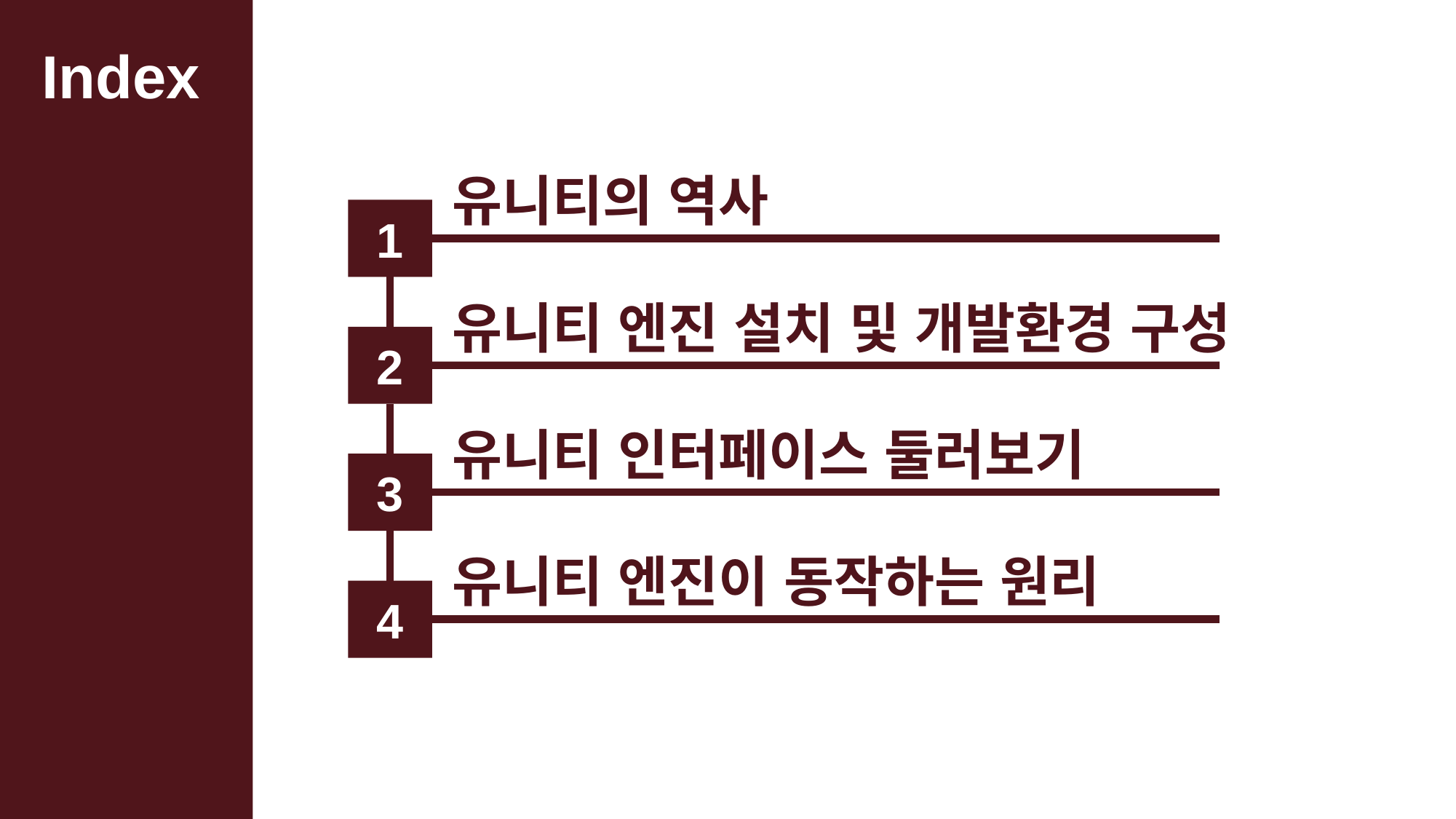

유니티의 역사
1
2
3
4
유니티 엔진 설치 및 개발환경 구성
유니티 인터페이스 둘러보기
유니티 엔진이 동작하는 원리